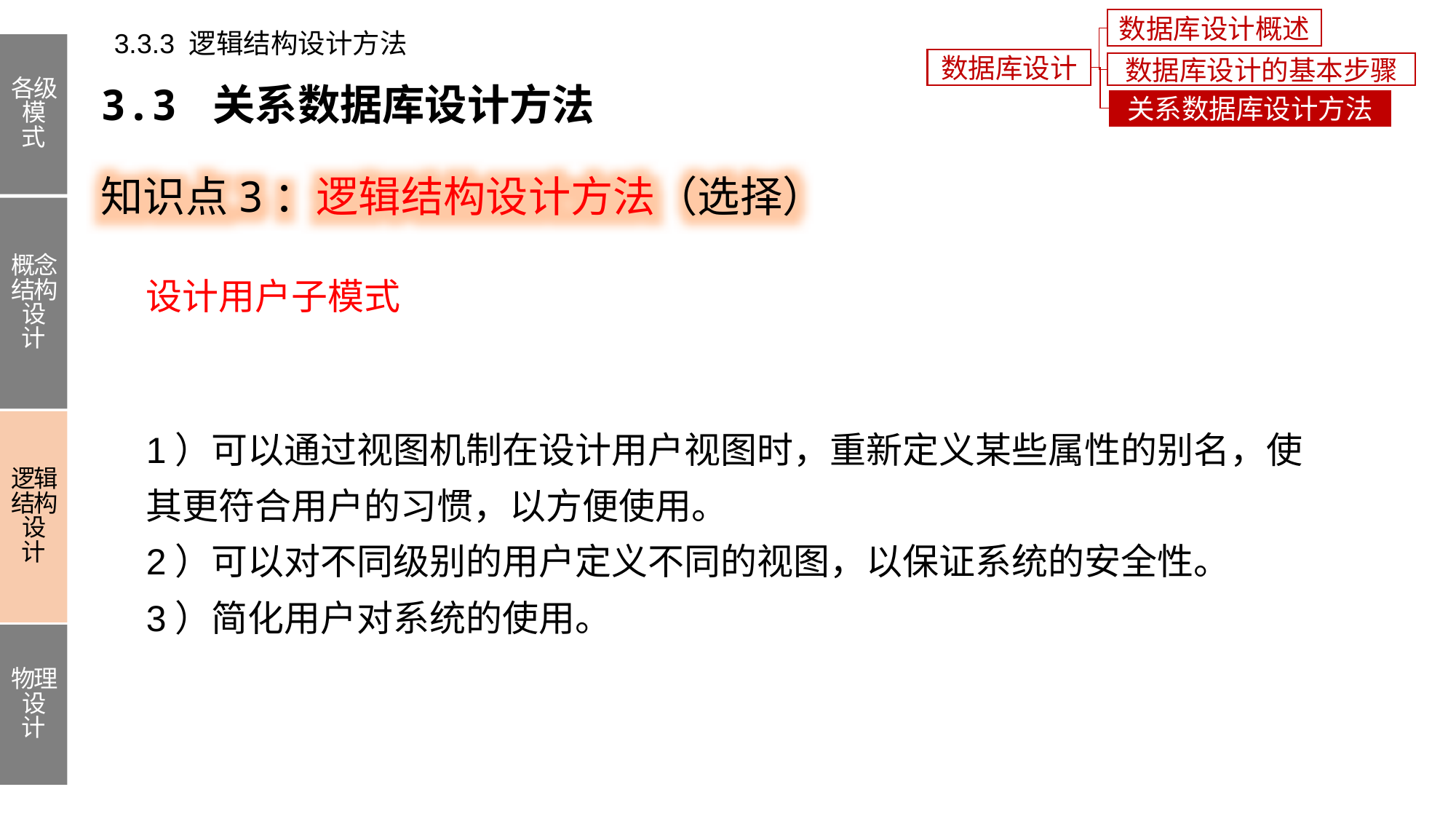

数据库设计概述
3.3.3 逻辑结构设计方法
各级模式
概念结构设计
逻辑结构设计
物理设计
数据库设计
数据库设计的基本步骤
3.3 关系数据库设计方法
关系数据库设计方法
知识点3：逻辑结构设计方法（选择）
设计用户子模式
1）可以通过视图机制在设计用户视图时，重新定义某些属性的别名，使其更符合用户的习惯，以方便使用。
2）可以对不同级别的用户定义不同的视图，以保证系统的安全性。
3）简化用户对系统的使用。